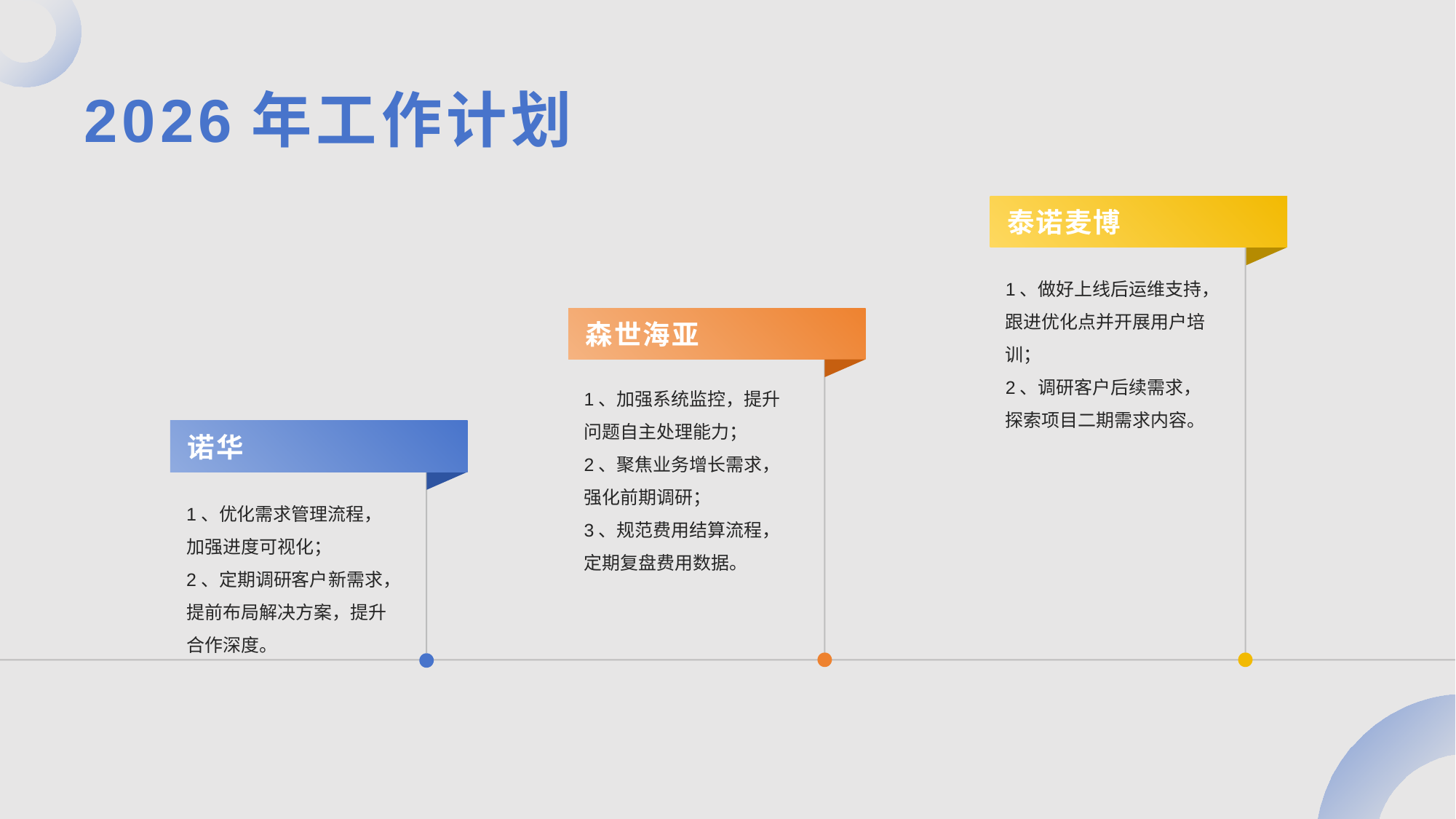

2026年工作计划
泰诺麦博

1、做好上线后运维支持，跟进优化点并开展用户培训；
2、调研客户后续需求，探索项目二期需求内容。
森世海亚

1、加强系统监控，提升问题自主处理能力；
2、聚焦业务增长需求，强化前期调研；
3、规范费用结算流程，定期复盘费用数据。
诺华

1、优化需求管理流程，加强进度可视化；
2、定期调研客户新需求，提前布局解决方案，提升合作深度。